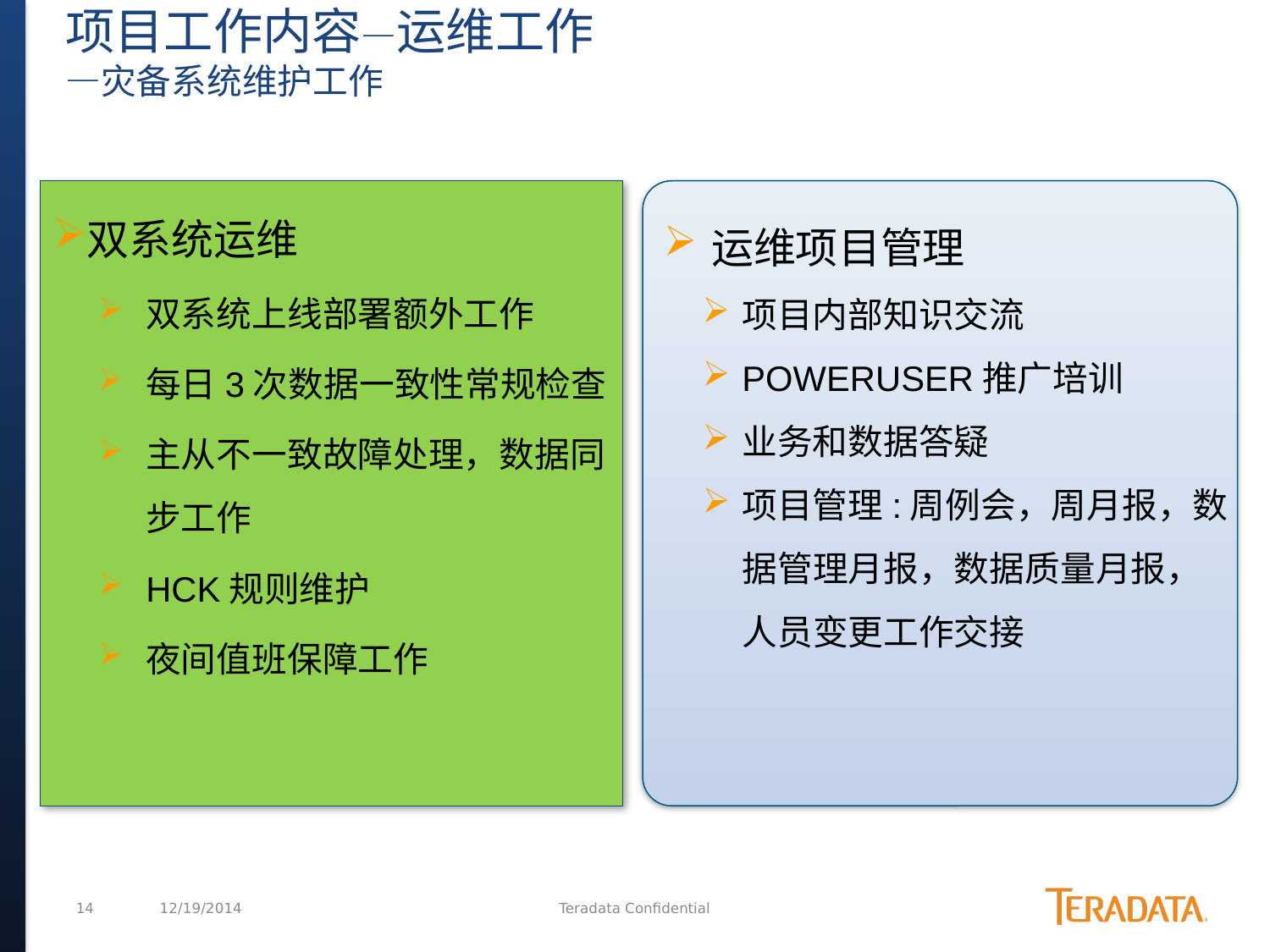

# 项目工作内容—运维工作 —灾备系统维护工作
双系统运维
双系统上线部署额外工作
每日3次数据一致性常规检查
主从不一致故障处理，数据同步工作
HCK规则维护
夜间值班保障工作
运维项目管理
项目内部知识交流
POWERUSER推广培训
业务和数据答疑
项目管理:周例会，周月报，数据管理月报，数据质量月报，人员变更工作交接